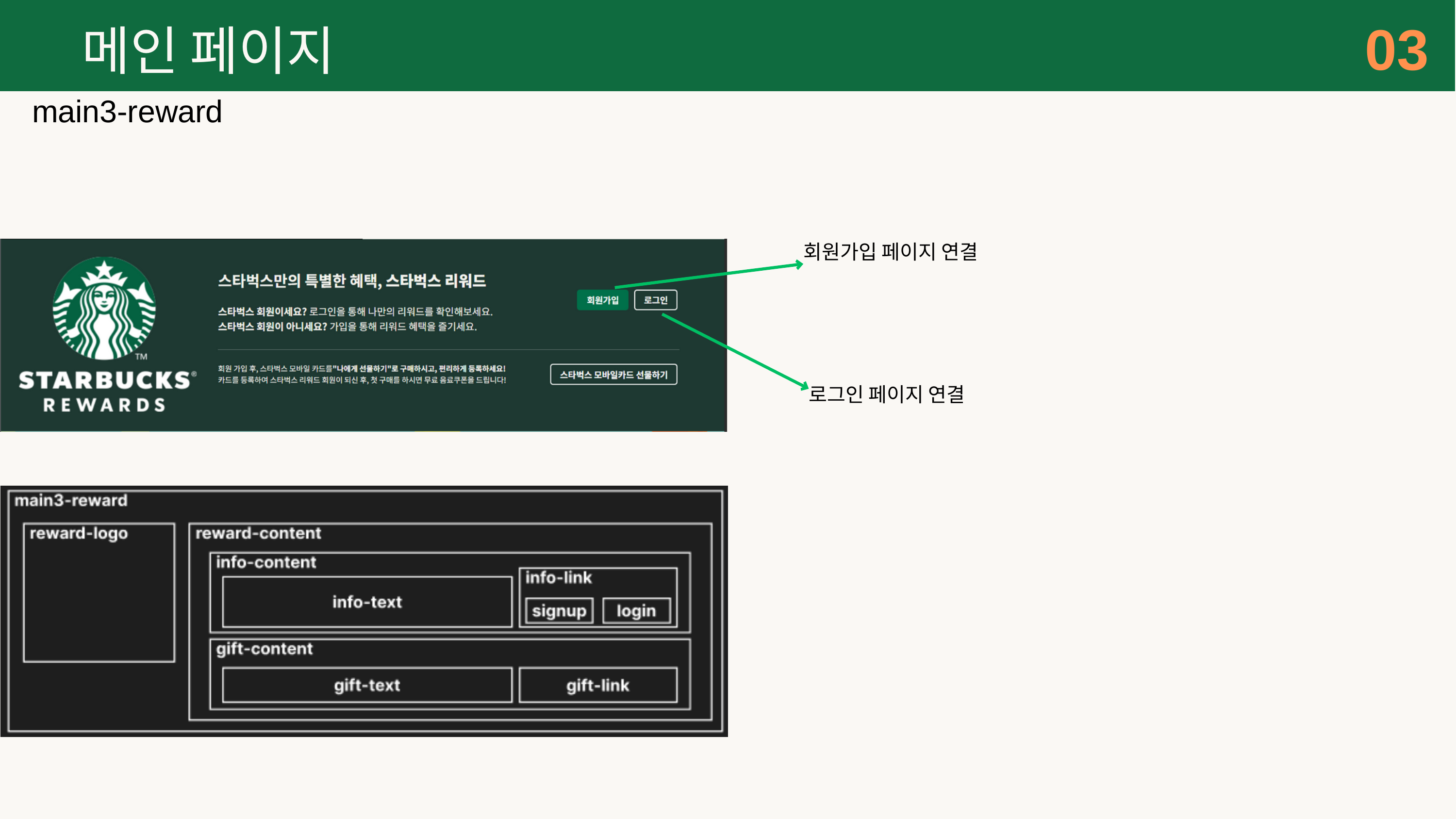

03
메인 페이지
main3-reward
회원가입 페이지 연결

로그인 페이지 연결